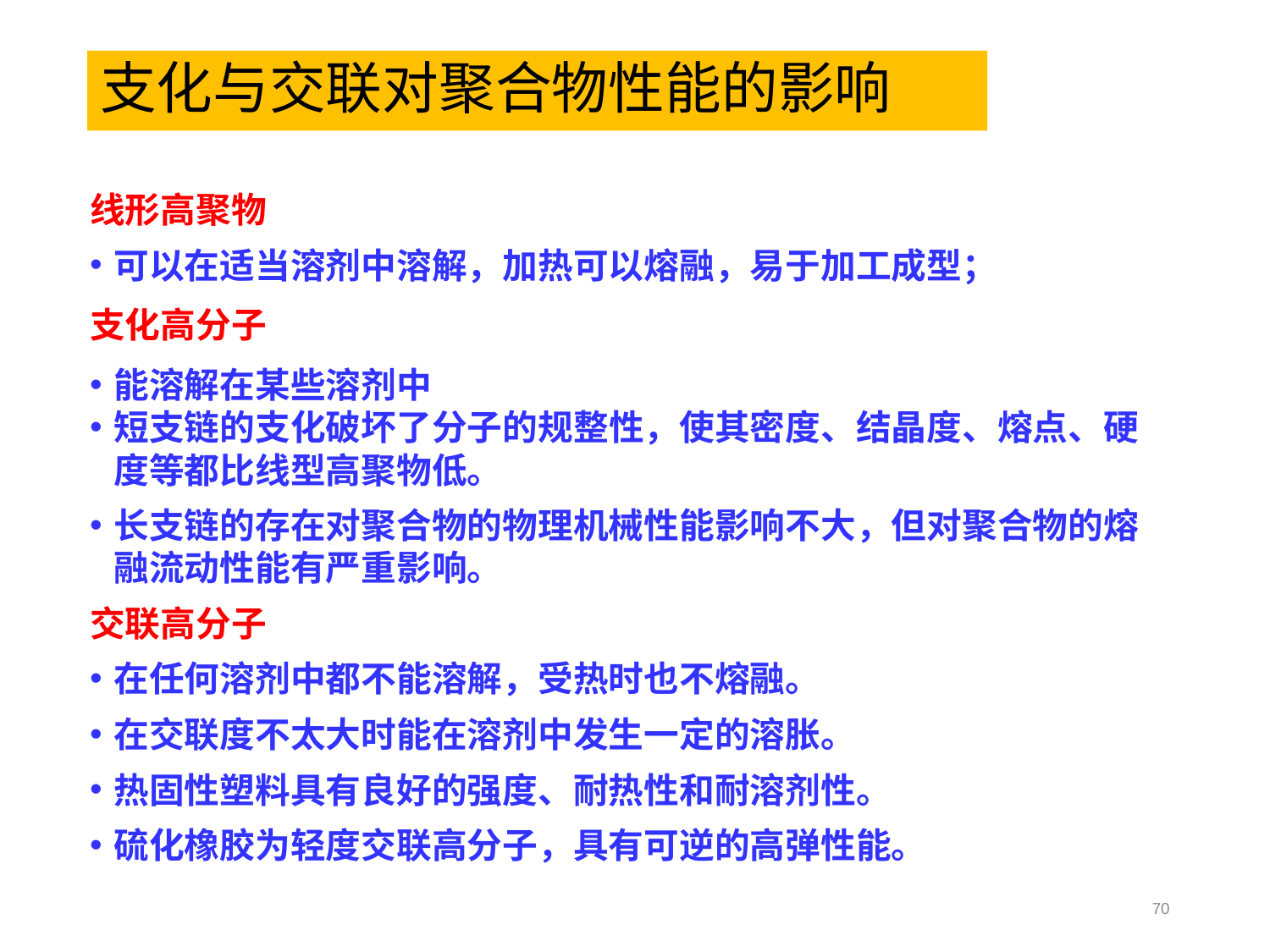

# 支化与交联对聚合物性能的影响

线形高聚物
可以在适当溶剂中溶解，加热可以熔融，易于加工成型；
支化高分子
能溶解在某些溶剂中
短支链的支化破坏了分子的规整性，使其密度、结晶度、熔点、硬度等都比线型高聚物低。
长支链的存在对聚合物的物理机械性能影响不大，但对聚合物的熔融流动性能有严重影响。
交联高分子
在任何溶剂中都不能溶解，受热时也不熔融。
在交联度不太大时能在溶剂中发生一定的溶胀。
热固性塑料具有良好的强度、耐热性和耐溶剂性。
硫化橡胶为轻度交联高分子，具有可逆的高弹性能。
70